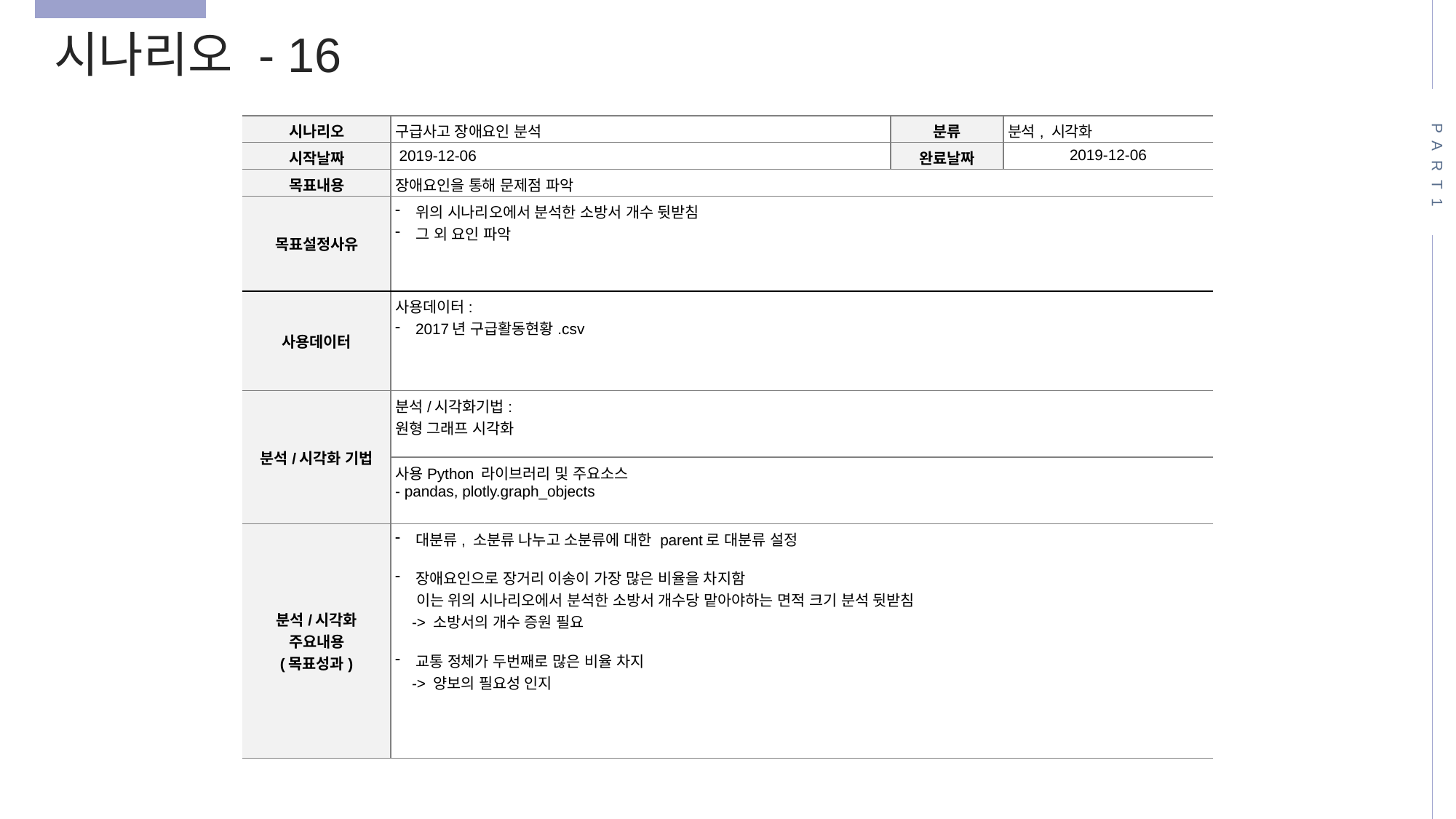

시나리오 - 16
PART1
| 시나리오 | 구급사고 장애요인 분석 | 분류 | 분석, 시각화 |
| --- | --- | --- | --- |
| 시작날짜 | 2019-12-06 | 완료날짜 | 2019-12-06 |
| 목표내용 | 장애요인을 통해 문제점 파악 |  |  |
| 목표설정사유 | 위의 시나리오에서 분석한 소방서 개수 뒷받침 그 외 요인 파악 |  |  |
| 사용데이터 | 사용데이터: 2017년 구급활동현황.csv |  |  |
| 분석/시각화 기법 | 분석/시각화기법: 원형 그래프 시각화 |  |  |
|  | 사용Python 라이브러리 및 주요소스 - pandas, plotly.graph\_objects |  |  |
| 분석/시각화 주요내용 (목표성과) | 대분류, 소분류 나누고 소분류에 대한 parent로 대분류 설정 장애요인으로 장거리 이송이 가장 많은 비율을 차지함 이는 위의 시나리오에서 분석한 소방서 개수당 맡아야하는 면적 크기 분석 뒷받침 -> 소방서의 개수 증원 필요 교통 정체가 두번째로 많은 비율 차지 -> 양보의 필요성 인지 |  |  |